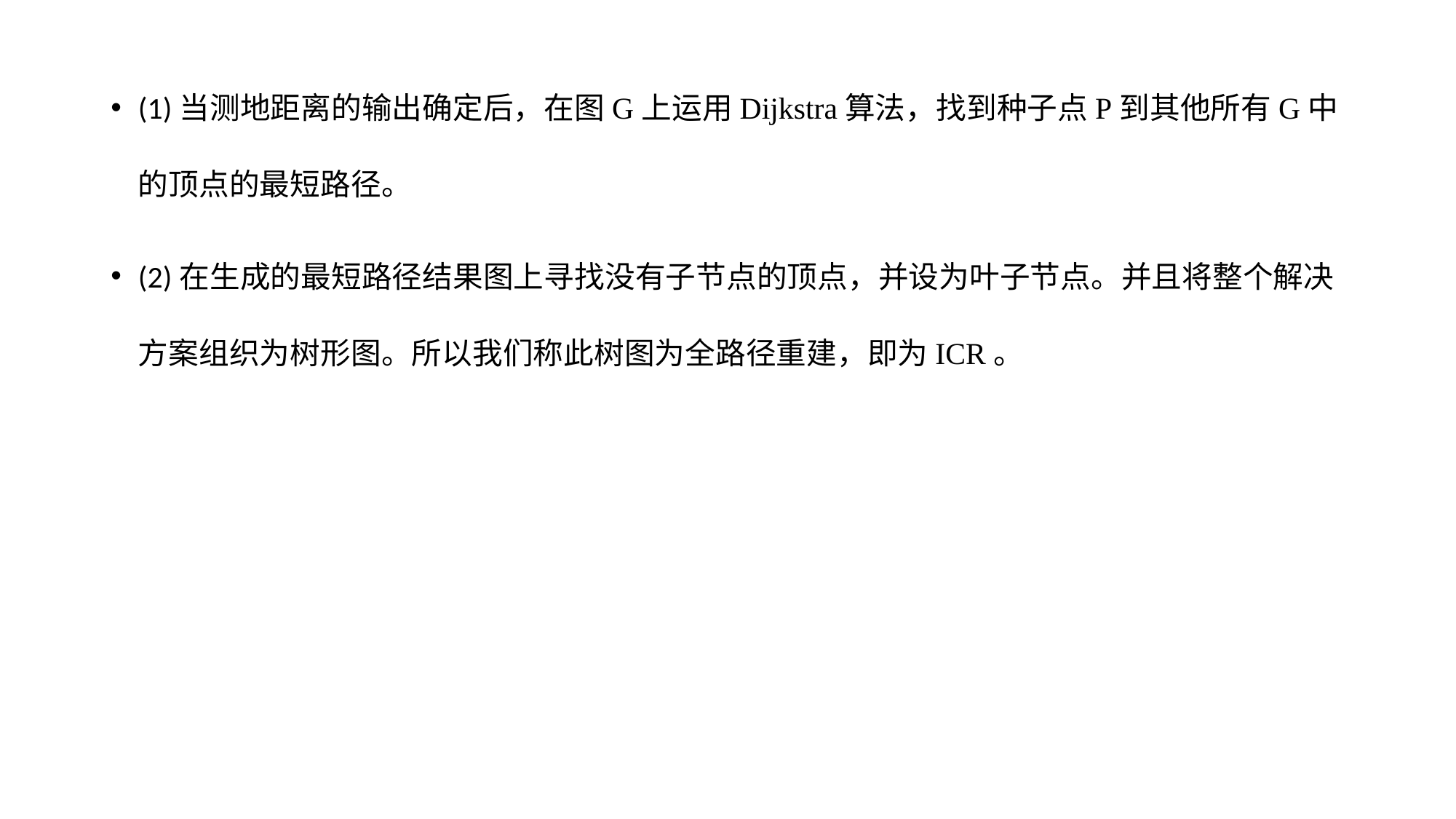

# (1)当测地距离的输出确定后，在图G上运用Dijkstra算法，找到种子点P到其他所有G中的顶点的最短路径。
(2)在生成的最短路径结果图上寻找没有子节点的顶点，并设为叶子节点。并且将整个解决方案组织为树形图。所以我们称此树图为全路径重建，即为ICR。